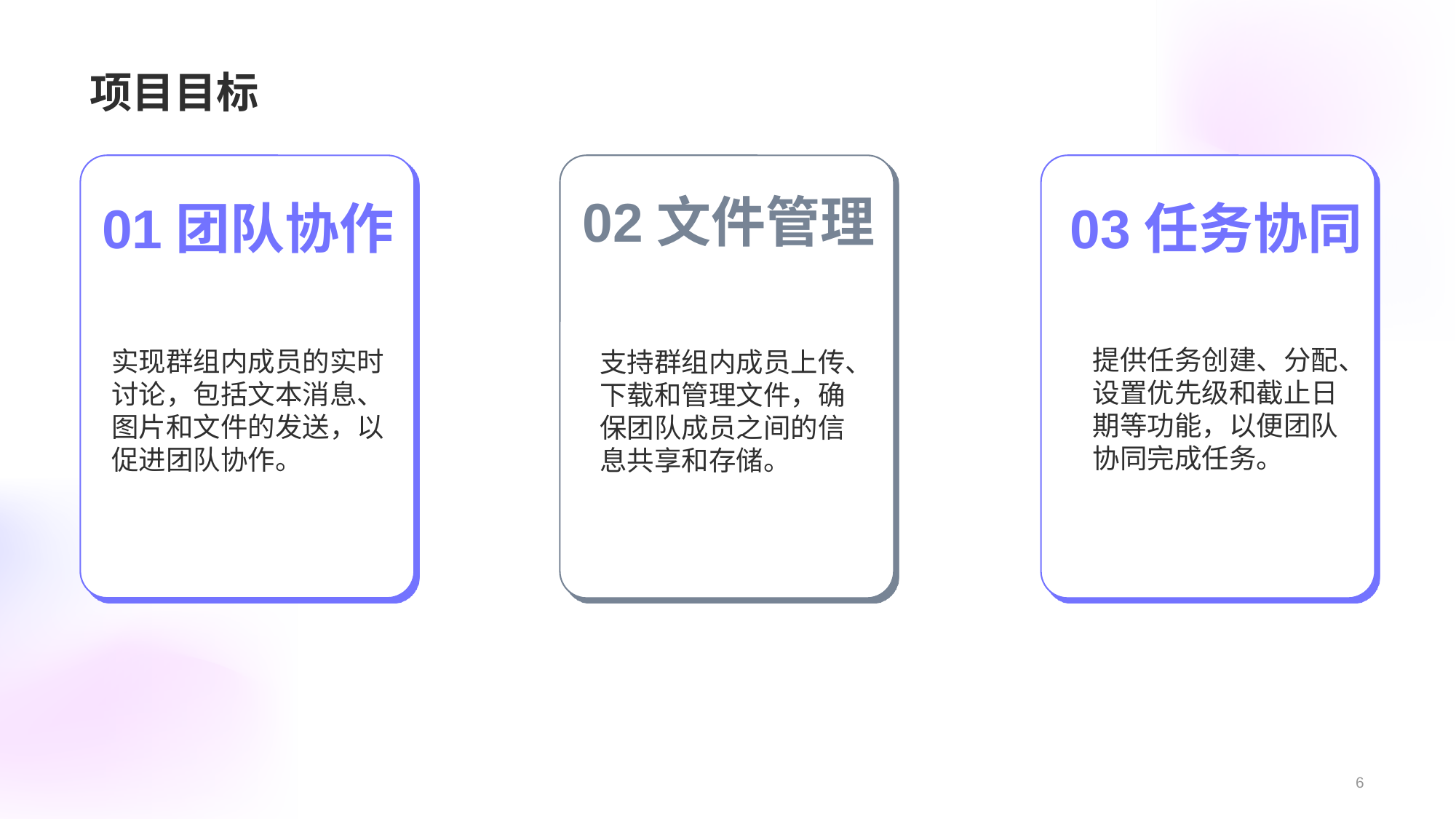

# 项目目标

01团队协作
实现群组内成员的实时讨论，包括文本消息、图片和文件的发送，以促进团队协作。

02文件管理

03任务协同
提供任务创建、分配、设置优先级和截止日期等功能，以便团队协同完成任务。
支持群组内成员上传、下载和管理文件，确保团队成员之间的信息共享和存储。
6